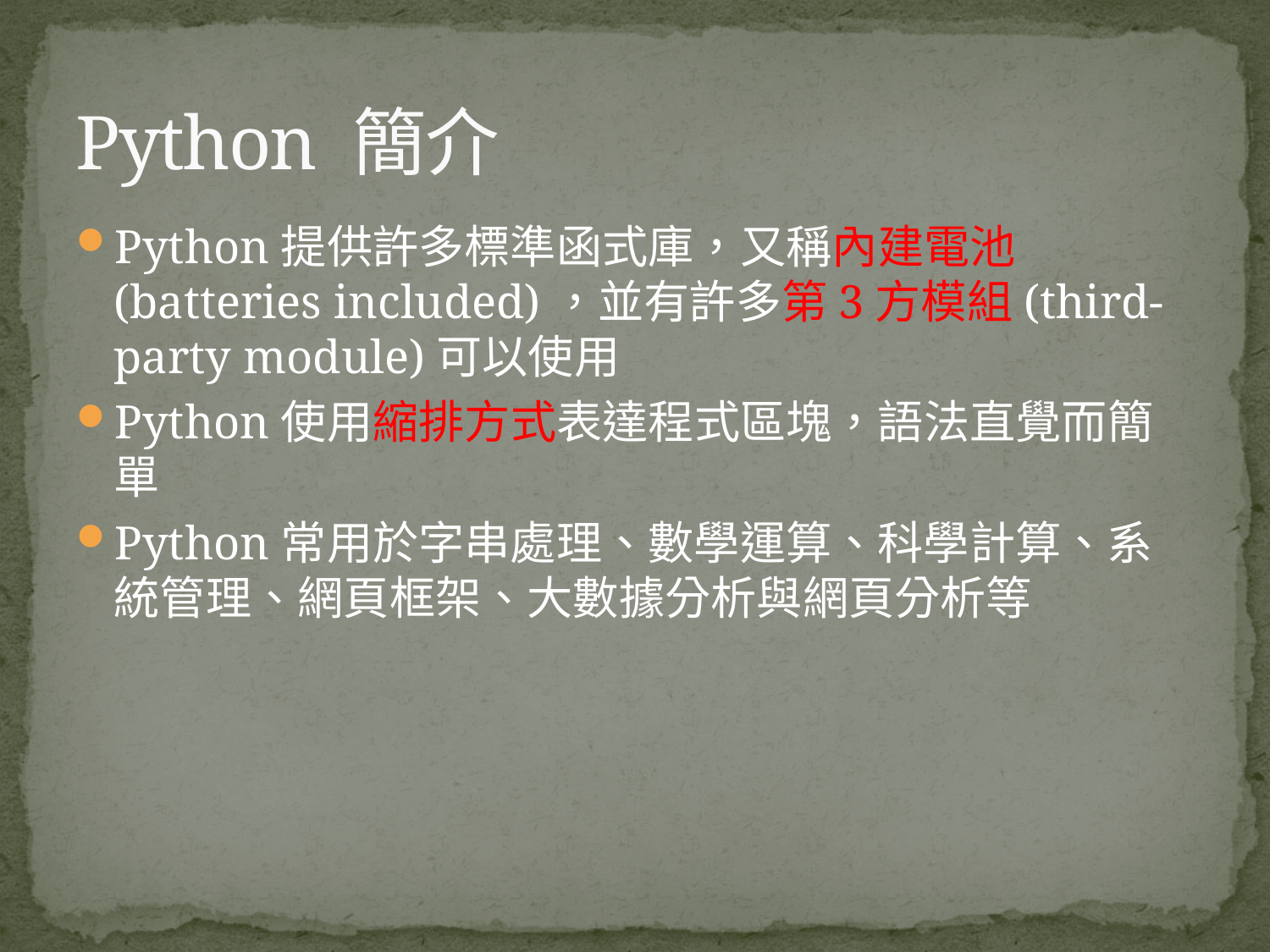

# Python 簡介
Python提供許多標準函式庫，又稱內建電池(batteries included)，並有許多第3方模組(third-party module)可以使用
Python使用縮排方式表達程式區塊，語法直覺而簡單
Python常用於字串處理、數學運算、科學計算、系統管理、網頁框架、大數據分析與網頁分析等
5